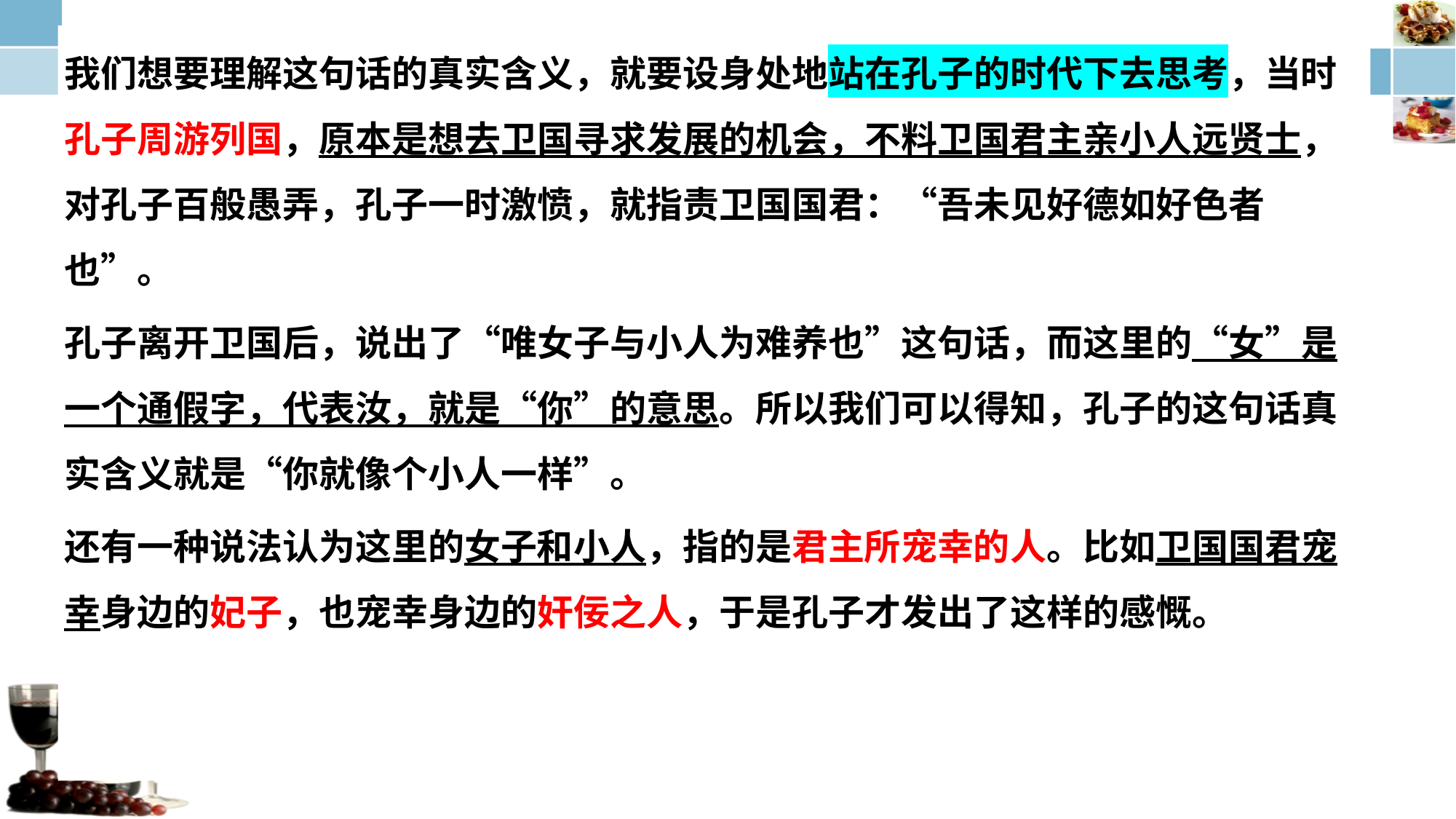

我们想要理解这句话的真实含义，就要设身处地站在孔子的时代下去思考，当时孔子周游列国，原本是想去卫国寻求发展的机会，不料卫国君主亲小人远贤士，对孔子百般愚弄，孔子一时激愤，就指责卫国国君：“吾未见好德如好色者也”。
孔子离开卫国后，说出了“唯女子与小人为难养也”这句话，而这里的“女”是一个通假字，代表汝，就是“你”的意思。所以我们可以得知，孔子的这句话真实含义就是“你就像个小人一样”。
还有一种说法认为这里的女子和小人，指的是君主所宠幸的人。比如卫国国君宠幸身边的妃子，也宠幸身边的奸佞之人，于是孔子才发出了这样的感慨。